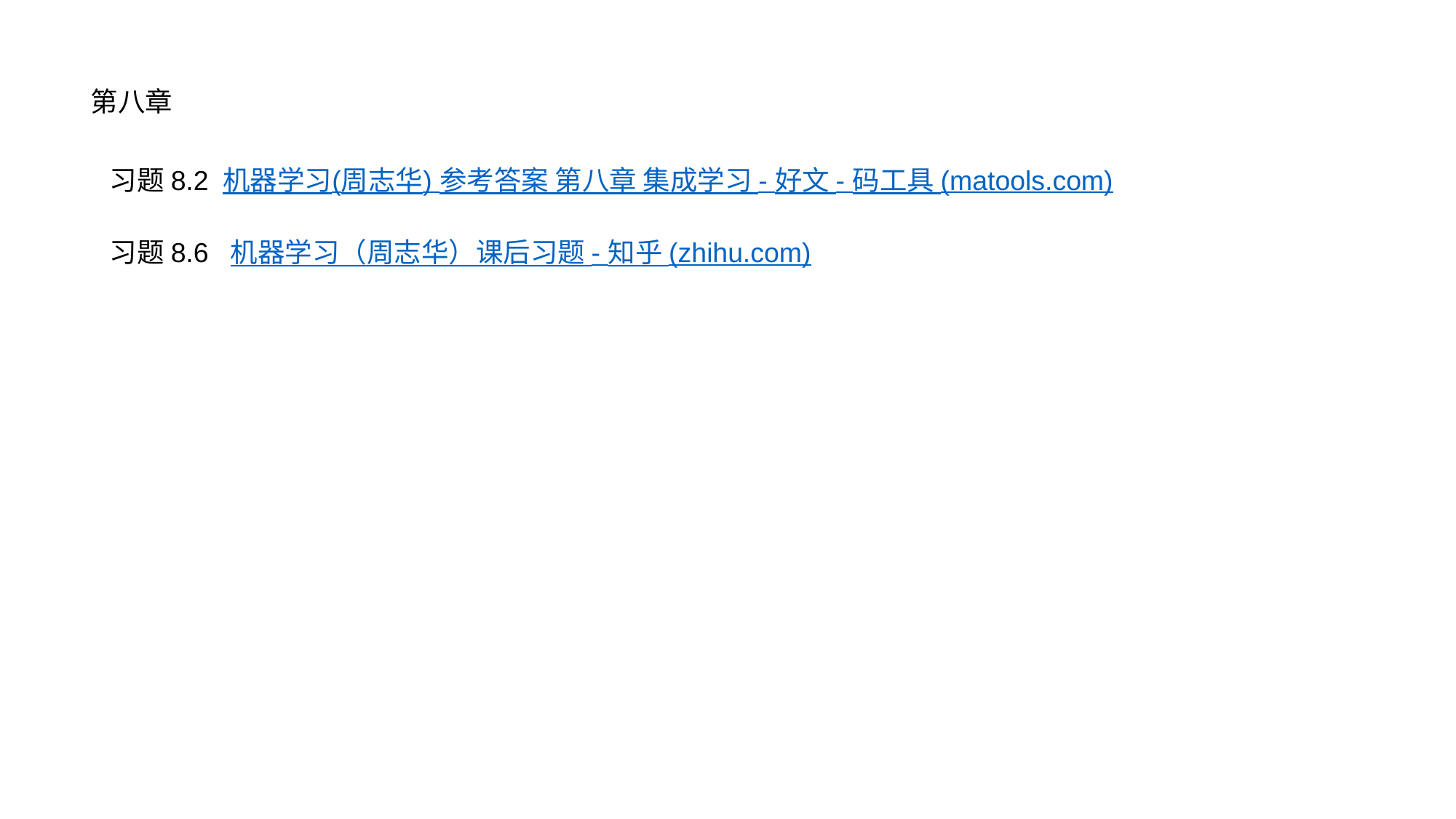

第八章
习题8.2 机器学习(周志华) 参考答案 第八章 集成学习 - 好文 - 码工具 (matools.com)

习题8.6  机器学习（周志华）课后习题 - 知乎 (zhihu.com)